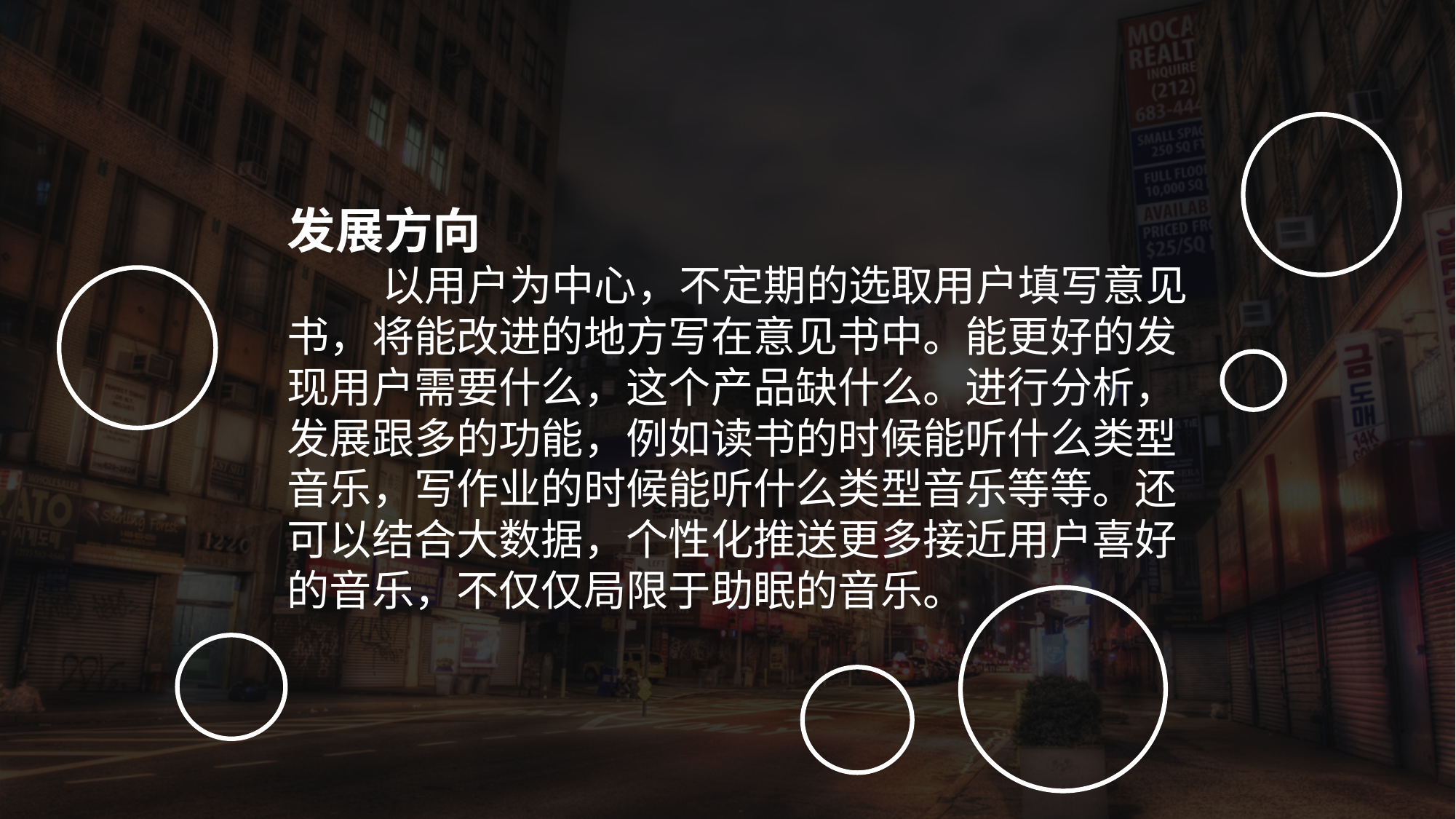

发展方向
         以用户为中心，不定期的选取用户填写意见书，将能改进的地方写在意见书中。能更好的发现用户需要什么，这个产品缺什么。进行分析，发展跟多的功能，例如读书的时候能听什么类型音乐，写作业的时候能听什么类型音乐等等。还可以结合大数据，个性化推送更多接近用户喜好的音乐，不仅仅局限于助眠的音乐。